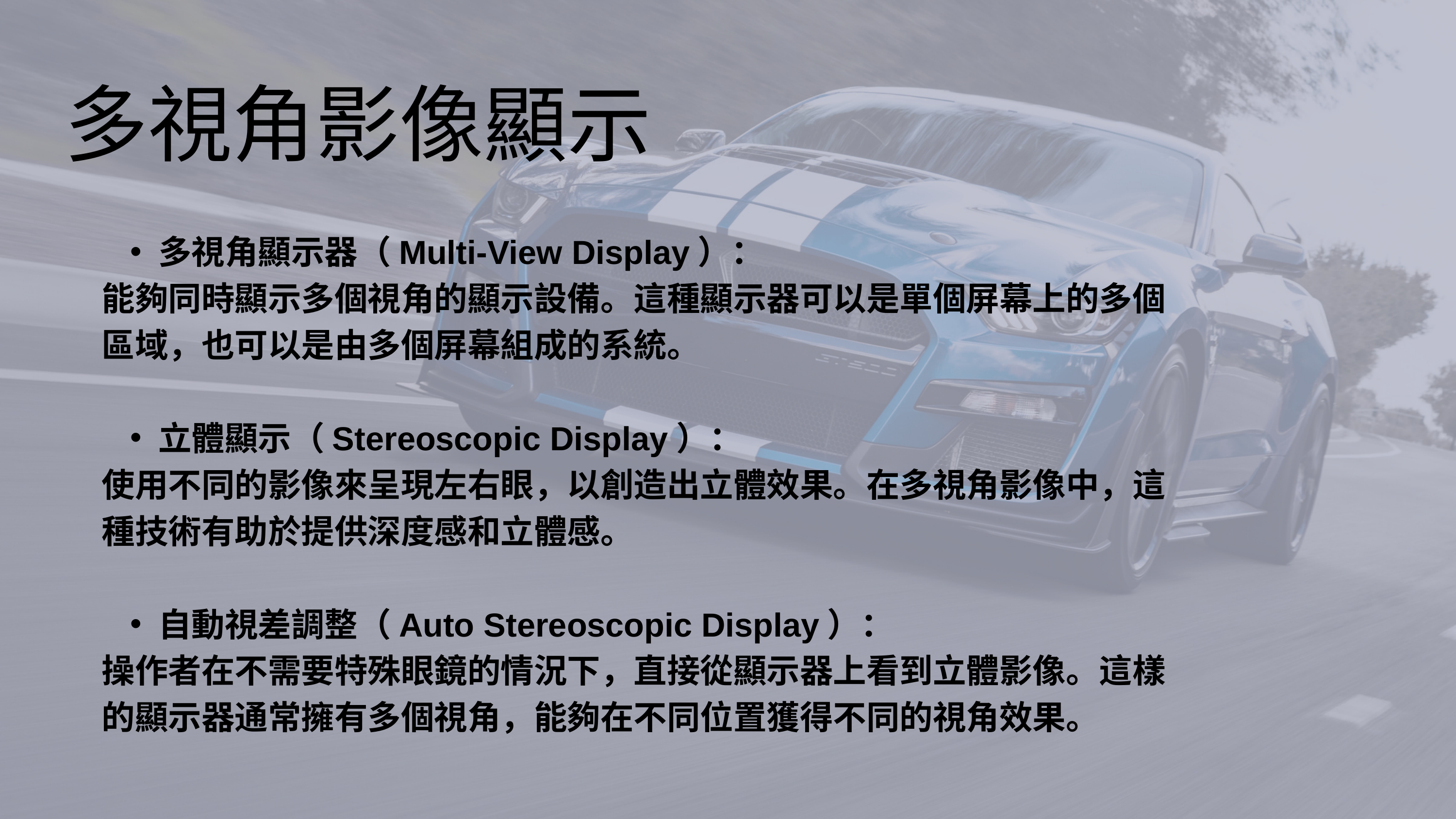

多視角影像顯示
多視角顯示器（Multi-View Display）：
能夠同時顯示多個視角的顯示設備。這種顯示器可以是單個屏幕上的多個區域，也可以是由多個屏幕組成的系統。

立體顯示（Stereoscopic Display）：
使用不同的影像來呈現左右眼，以創造出立體效果。在多視角影像中，這種技術有助於提供深度感和立體感。

自動視差調整（Auto Stereoscopic Display）：
操作者在不需要特殊眼鏡的情況下，直接從顯示器上看到立體影像。這樣的顯示器通常擁有多個視角，能夠在不同位置獲得不同的視角效果。